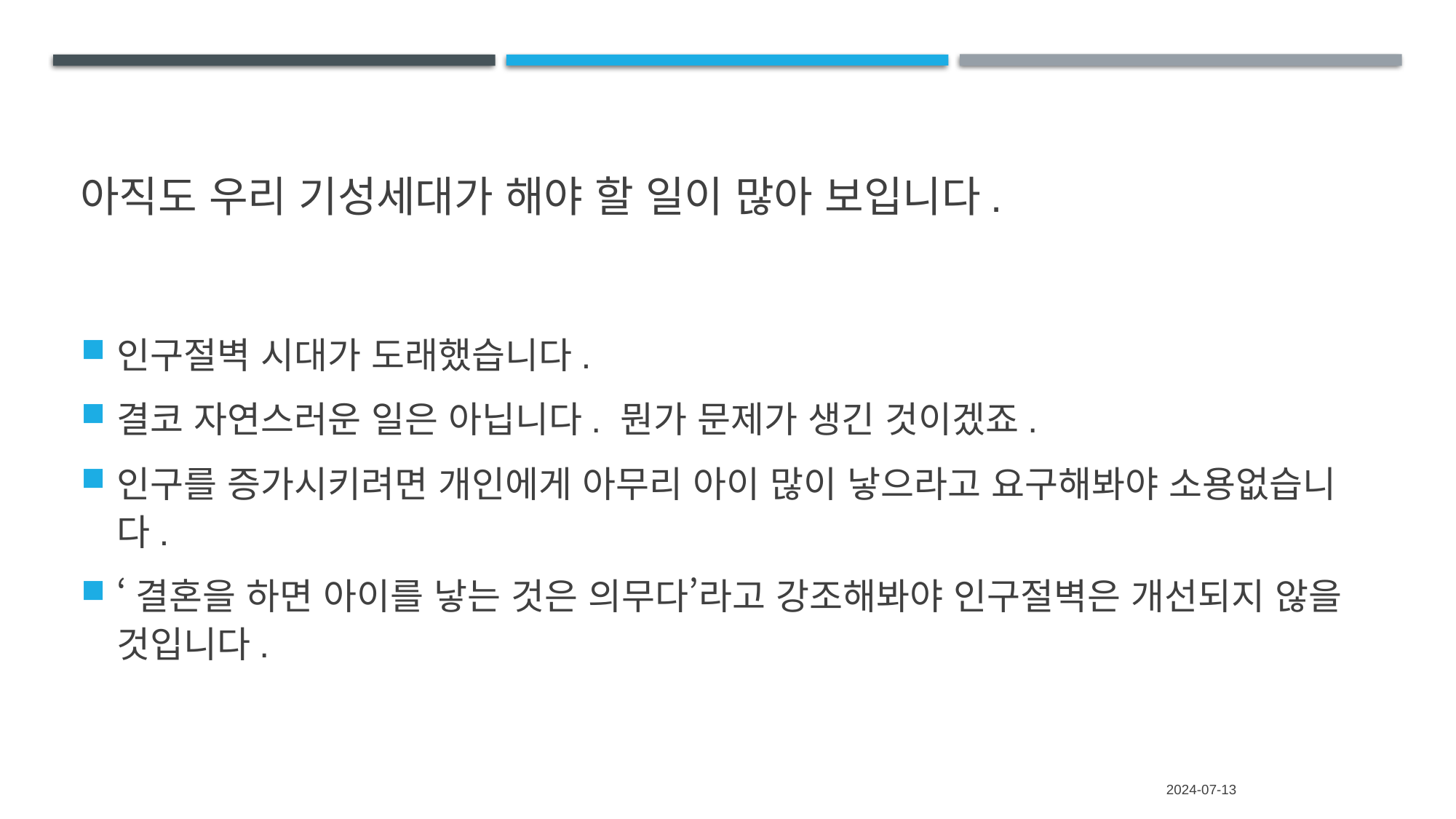

# 아직도 우리 기성세대가 해야 할 일이 많아 보입니다.
인구절벽 시대가 도래했습니다.
결코 자연스러운 일은 아닙니다. 뭔가 문제가 생긴 것이겠죠.
인구를 증가시키려면 개인에게 아무리 아이 많이 낳으라고 요구해봐야 소용없습니다.
‘결혼을 하면 아이를 낳는 것은 의무다’라고 강조해봐야 인구절벽은 개선되지 않을 것입니다.
2024-07-13